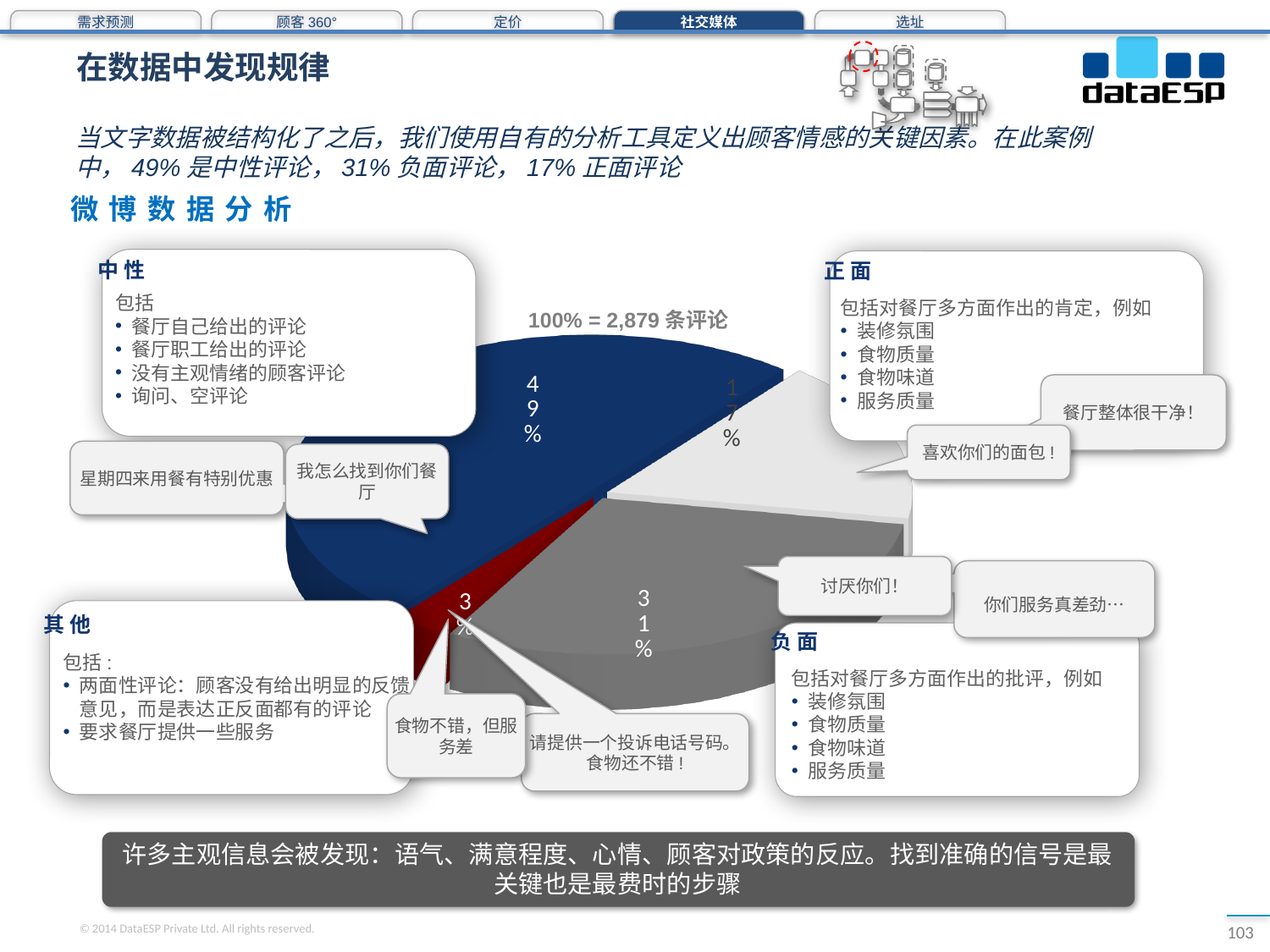

需求预测
顾客360°

定价
社交媒体
选址
# 在数据中发现规律

当文字数据被结构化了之后，我们使用自有的分析工具定义出顾客情感的关键因素。在此案例中，49%是中性评论，31%负面评论，17%正面评论
微博数据分析

中性
正面
包括
餐厅自己给出的评论
餐厅职工给出的评论
没有主观情绪的顾客评论
询问、空评论
包括对餐厅多方面作出的肯定，例如
装修氛围
食物质量
食物味道
服务质量
100% = 2,879条评论

[unsupported chart]

餐厅整体很干净！
喜欢你们的面包!
星期四来用餐有特别优惠
我怎么找到你们餐厅
讨厌你们！
你们服务真差劲…

其他

负面
包括:
两面性评论：顾客没有给出明显的反馈意见，而是表达正反面都有的评论
要求餐厅提供一些服务
包括对餐厅多方面作出的批评，例如
装修氛围
食物质量
食物味道
服务质量

食物不错，但服务差
请提供一个投诉电话号码。食物还不错!

许多主观信息会被发现：语气、满意程度、心情、顾客对政策的反应。找到准确的信号是最关键也是最费时的步骤